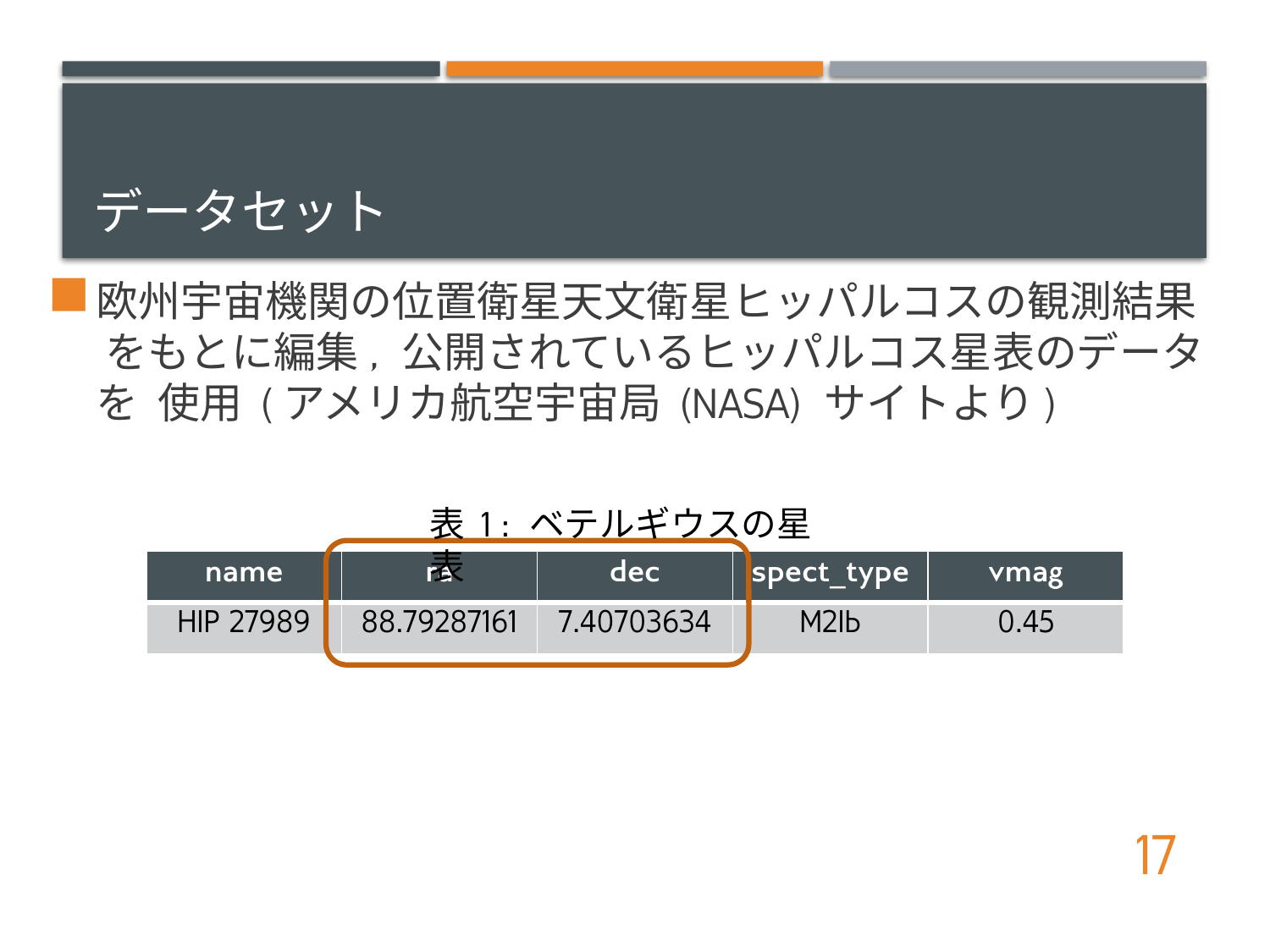

# データセット
欧州宇宙機関の位置衛星天文衛星ヒッパルコスの観測結果    をもとに編集, 公開されているヒッパルコス星表のデータを  使用 (アメリカ航空宇宙局 (NASA) サイトより)

表 1 : ベテルギウスの星表

| name | ra | dec | spect\_type | vmag |
| --- | --- | --- | --- | --- |
| HIP 27989 | 88.79287161 | 7.40703634 | M2Ib | 0.45 |
17